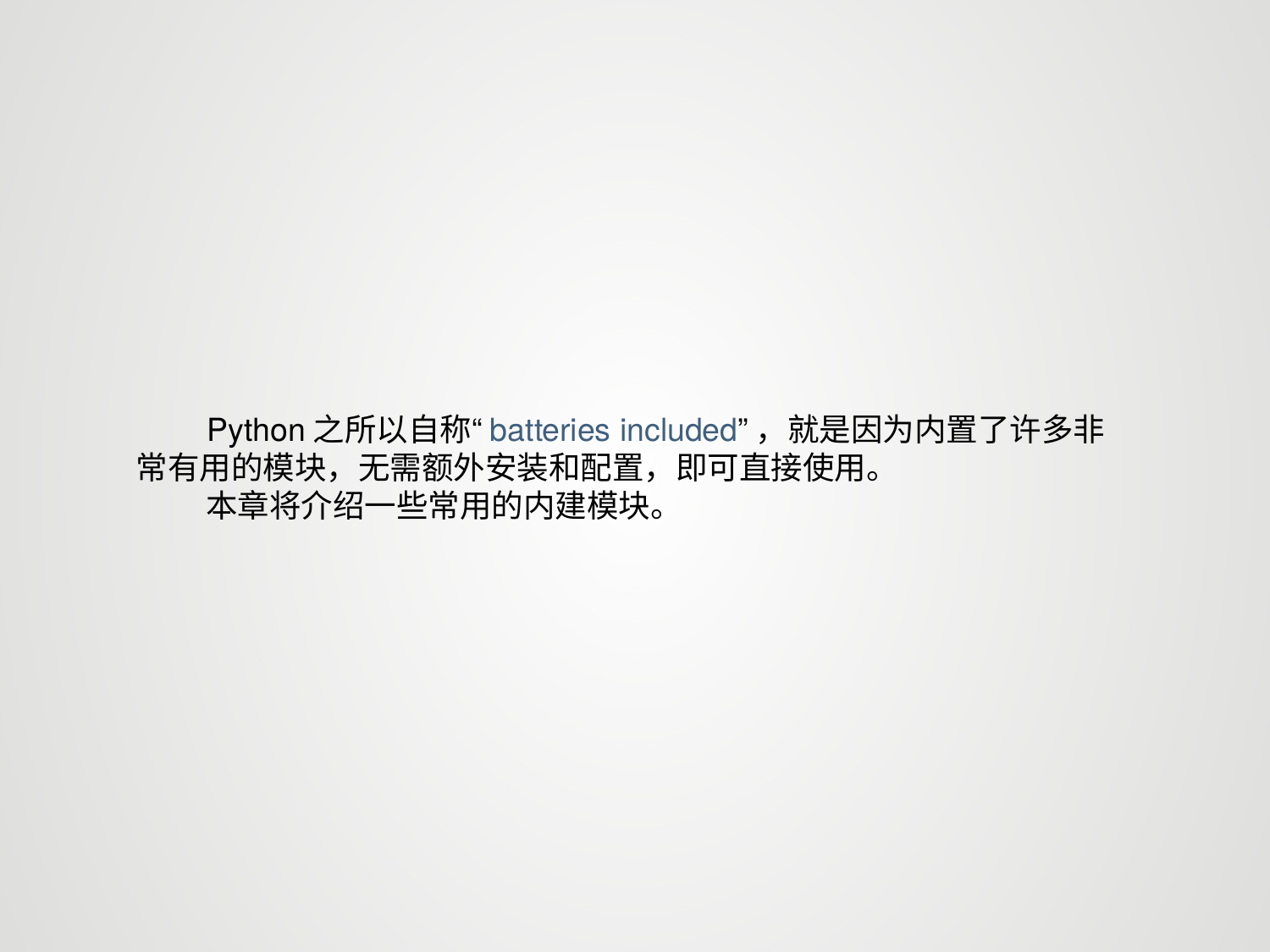

Python之所以自称“batteries included”，就是因为内置了许多非常有用的模块，无需额外安装和配置，即可直接使用。
       本章将介绍一些常用的内建模块。